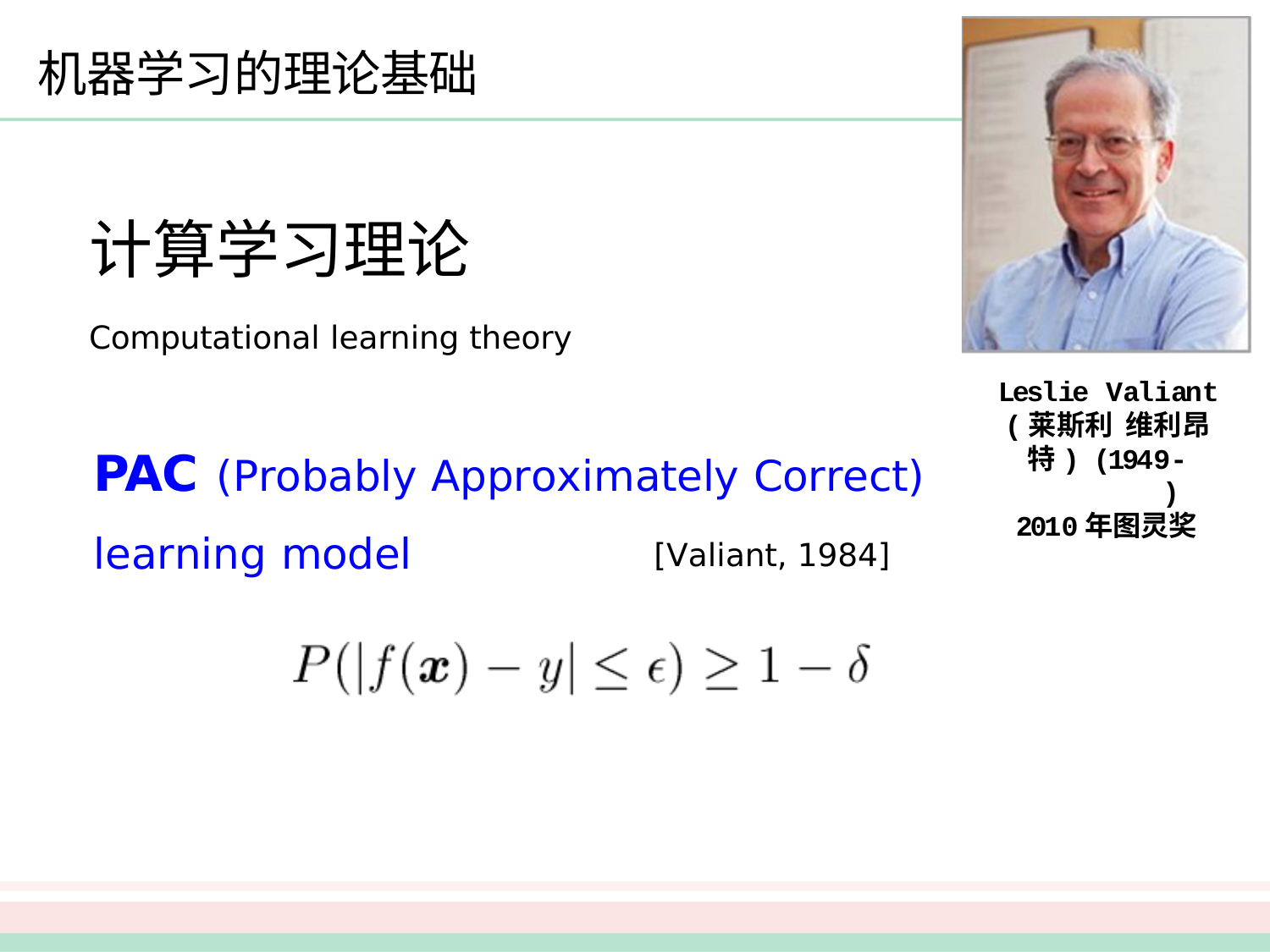

# 机器学习的理论基础
计算学习理论
Computational learning theory
Leslie Valiant (莱斯利  维利昂特) (1949-	)
2010年图灵奖
PAC (Probably Approximately Correct)
learning model
[Valiant, 1984]